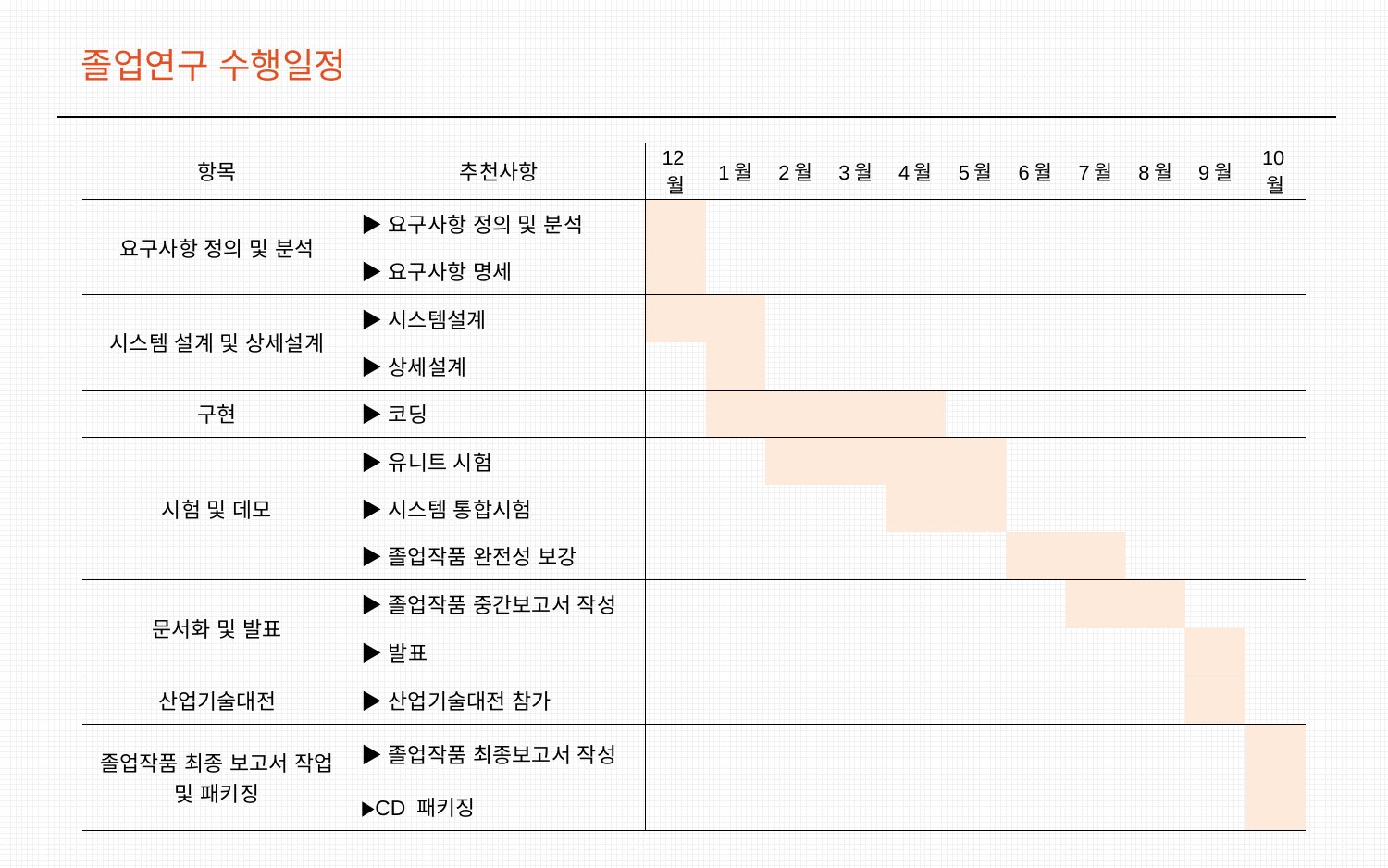

졸업연구 수행일정
| 항목 | 추천사항 | 12월 | 1월 | 2월 | 3월 | 4월 | 5월 | 6월 | 7월 | 8월 | 9월 | 10월 |
| --- | --- | --- | --- | --- | --- | --- | --- | --- | --- | --- | --- | --- |
| 요구사항 정의 및 분석 | ▶요구사항 정의 및 분석 |  |  |  |  |  |  |  |  |  |  |  |
|  | ▶요구사항 명세 |  |  |  |  |  |  |  |  |  |  |  |
| 시스템 설계 및 상세설계 | ▶시스템설계 |  |  |  |  |  |  |  |  |  |  |  |
|  | ▶상세설계 |  |  |  |  |  |  |  |  |  |  |  |
| 구현 | ▶코딩 |  |  |  |  |  |  |  |  |  |  |  |
| 시험 및 데모 | ▶유니트 시험 |  |  |  |  |  |  |  |  |  |  |  |
|  | ▶시스템 통합시험 |  |  |  |  |  |  |  |  |  |  |  |
|  | ▶졸업작품 완전성 보강 |  |  |  |  |  |  |  |  |  |  |  |
| 문서화 및 발표 | ▶졸업작품 중간보고서 작성 |  |  |  |  |  |  |  |  |  |  |  |
|  | ▶발표 |  |  |  |  |  |  |  |  |  |  |  |
| 산업기술대전 | ▶산업기술대전 참가 |  |  |  |  |  |  |  |  |  |  |  |
| 졸업작품 최종 보고서 작업 및 패키징 | ▶졸업작품 최종보고서 작성 |  |  |  |  |  |  |  |  |  |  |  |
|  | ▶CD 패키징 |  |  |  |  |  |  |  |  |  |  |  |